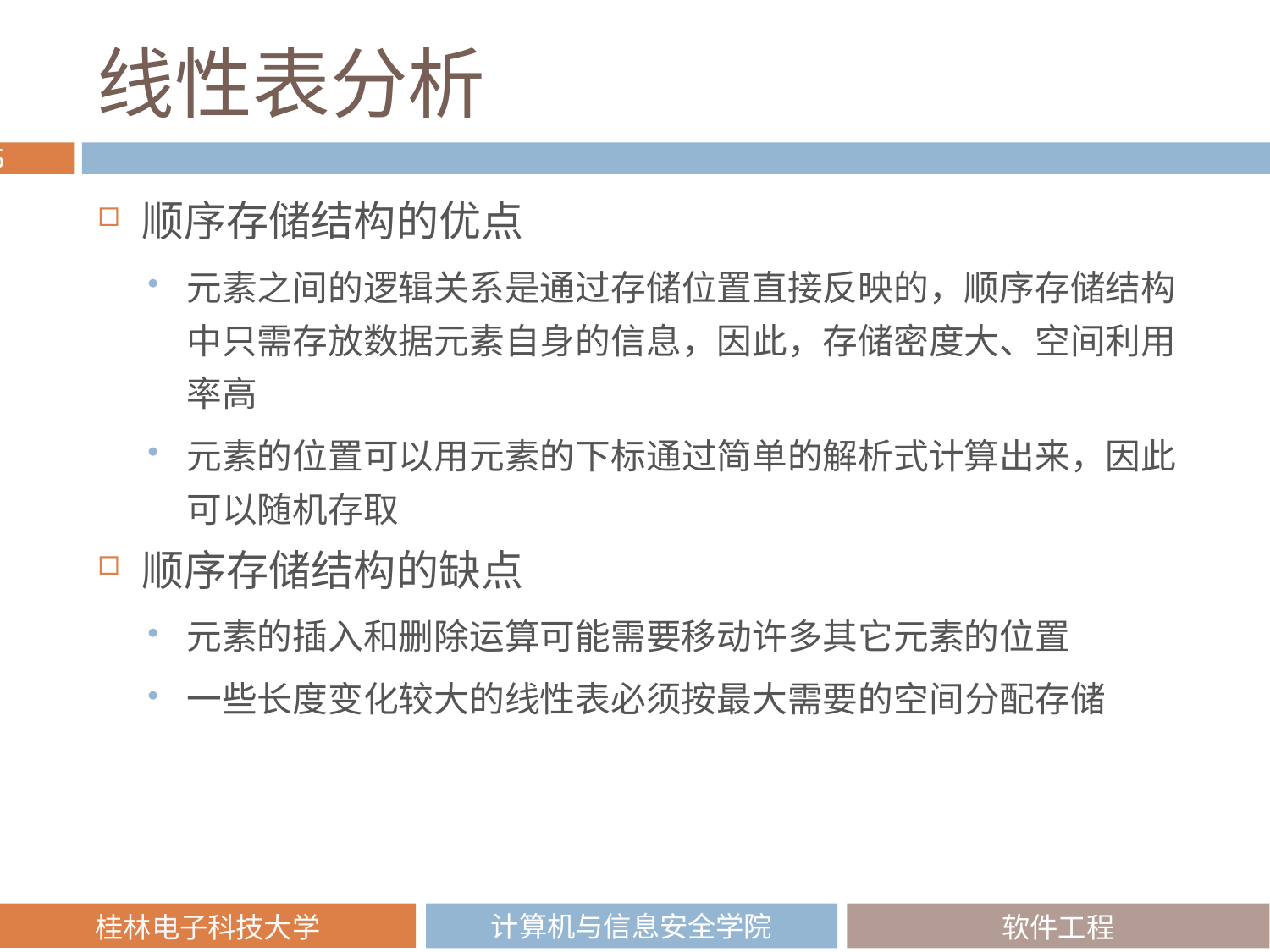

# 线性表分析
顺序存储结构的优点
元素之间的逻辑关系是通过存储位置直接反映的，顺序存储结构中只需存放数据元素自身的信息，因此，存储密度大、空间利用率高
元素的位置可以用元素的下标通过简单的解析式计算出来，因此可以随机存取
顺序存储结构的缺点
元素的插入和删除运算可能需要移动许多其它元素的位置
一些长度变化较大的线性表必须按最大需要的空间分配存储